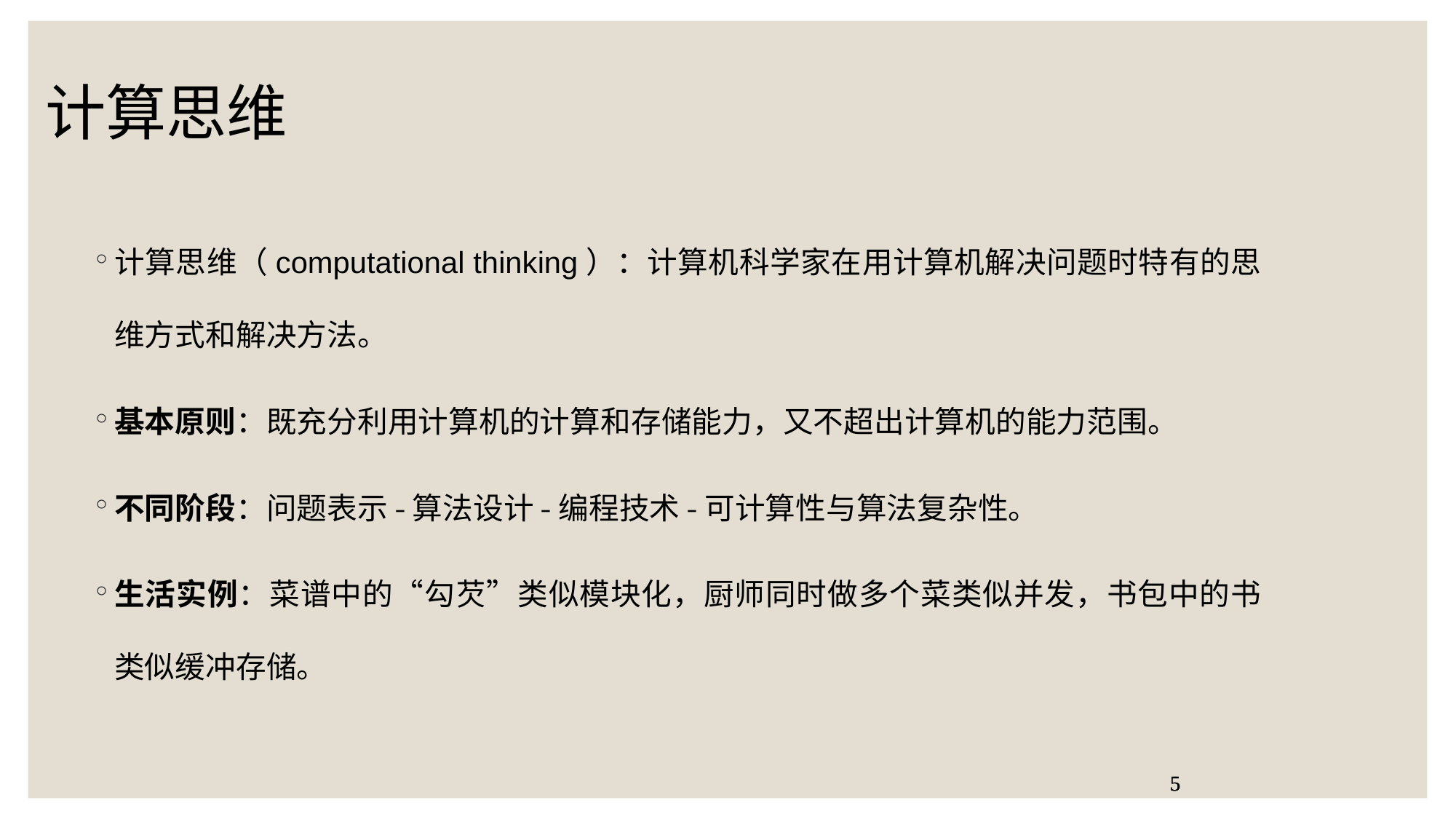

计算思维
计算思维（computational thinking）：计算机科学家在用计算机解决问题时特有的思维方式和解决方法。
基本原则：既充分利用计算机的计算和存储能力，又不超出计算机的能力范围。
不同阶段：问题表示-算法设计-编程技术-可计算性与算法复杂性。
生活实例：菜谱中的“勾芡”类似模块化，厨师同时做多个菜类似并发，书包中的书类似缓冲存储。
5
5
5